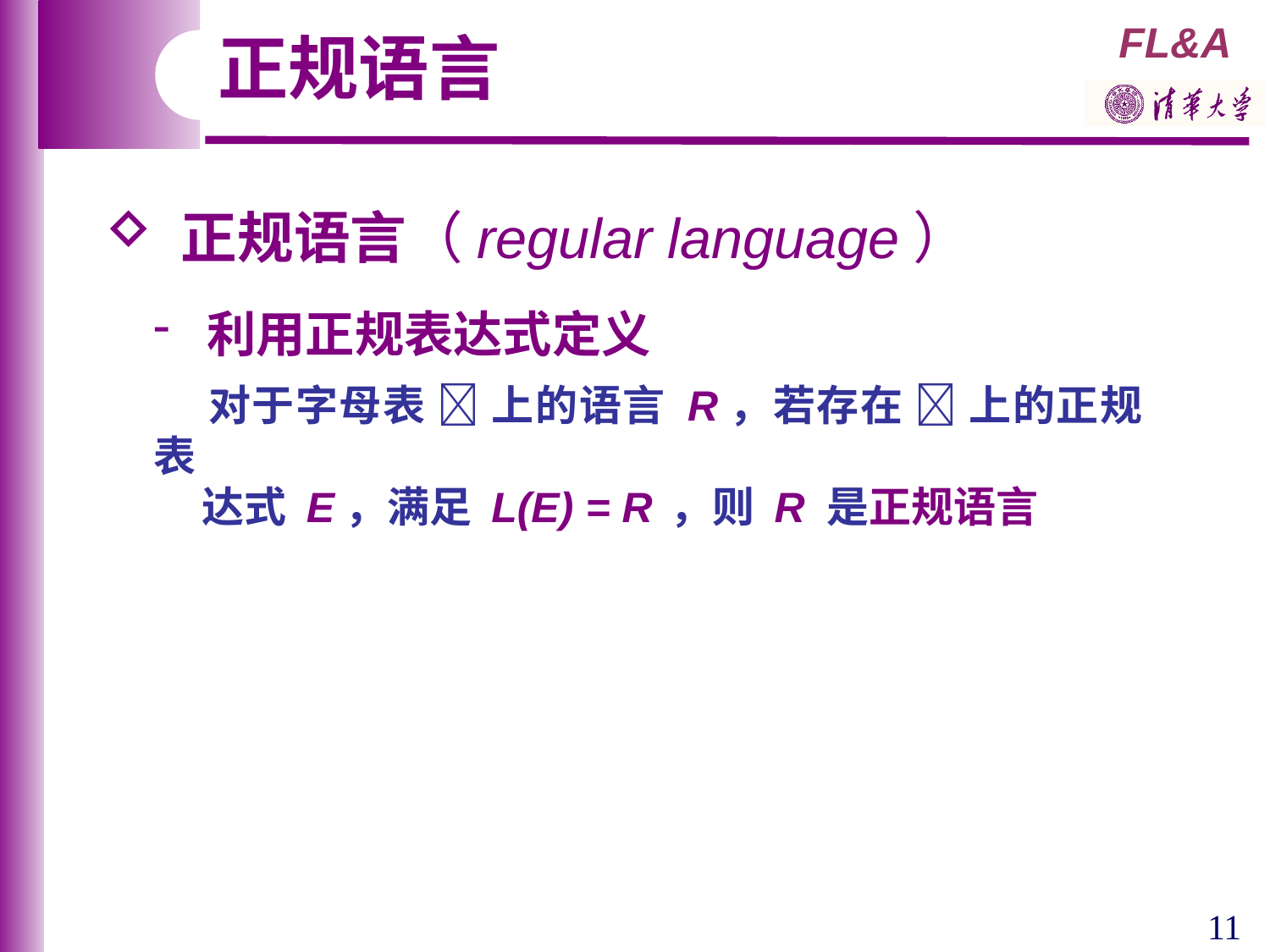

正规语言
 正规语言（regular language）
 利用正规表达式定义

    对于字母表 ∑ 上的语言 R，若存在 ∑ 上的正规表
    达式 E，满足 L(E) = R ，则 R 是正规语言
11